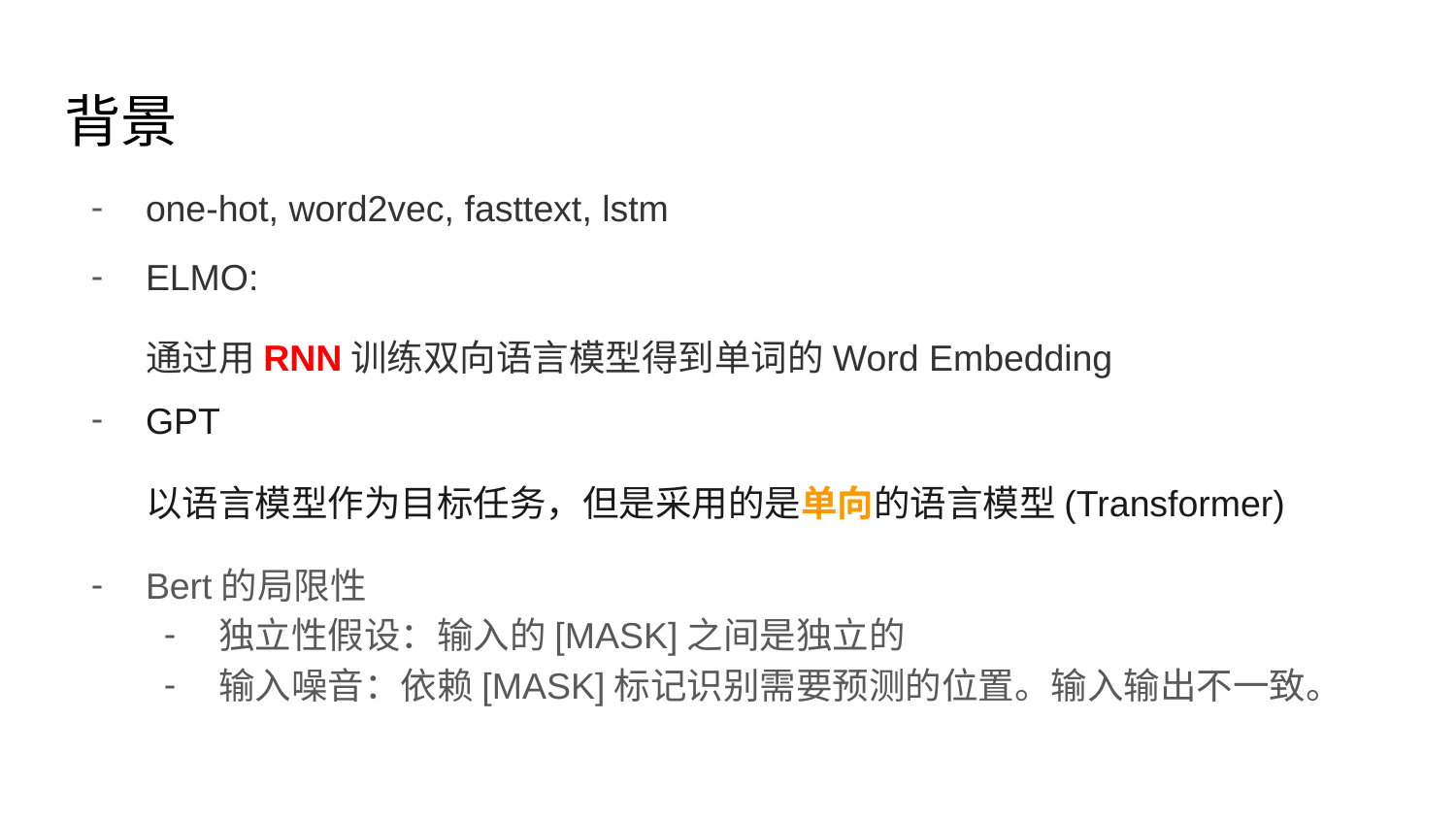

# 背景

one-hot, word2vec, fasttext, lstm
ELMO:
通过用RNN训练双向语言模型得到单词的Word Embedding
GPT
以语言模型作为目标任务，但是采用的是单向的语言模型(Transformer)
Bert的局限性
独立性假设：输入的[MASK]之间是独立的
输入噪音：依赖[MASK]标记识别需要预测的位置。输入输出不一致。